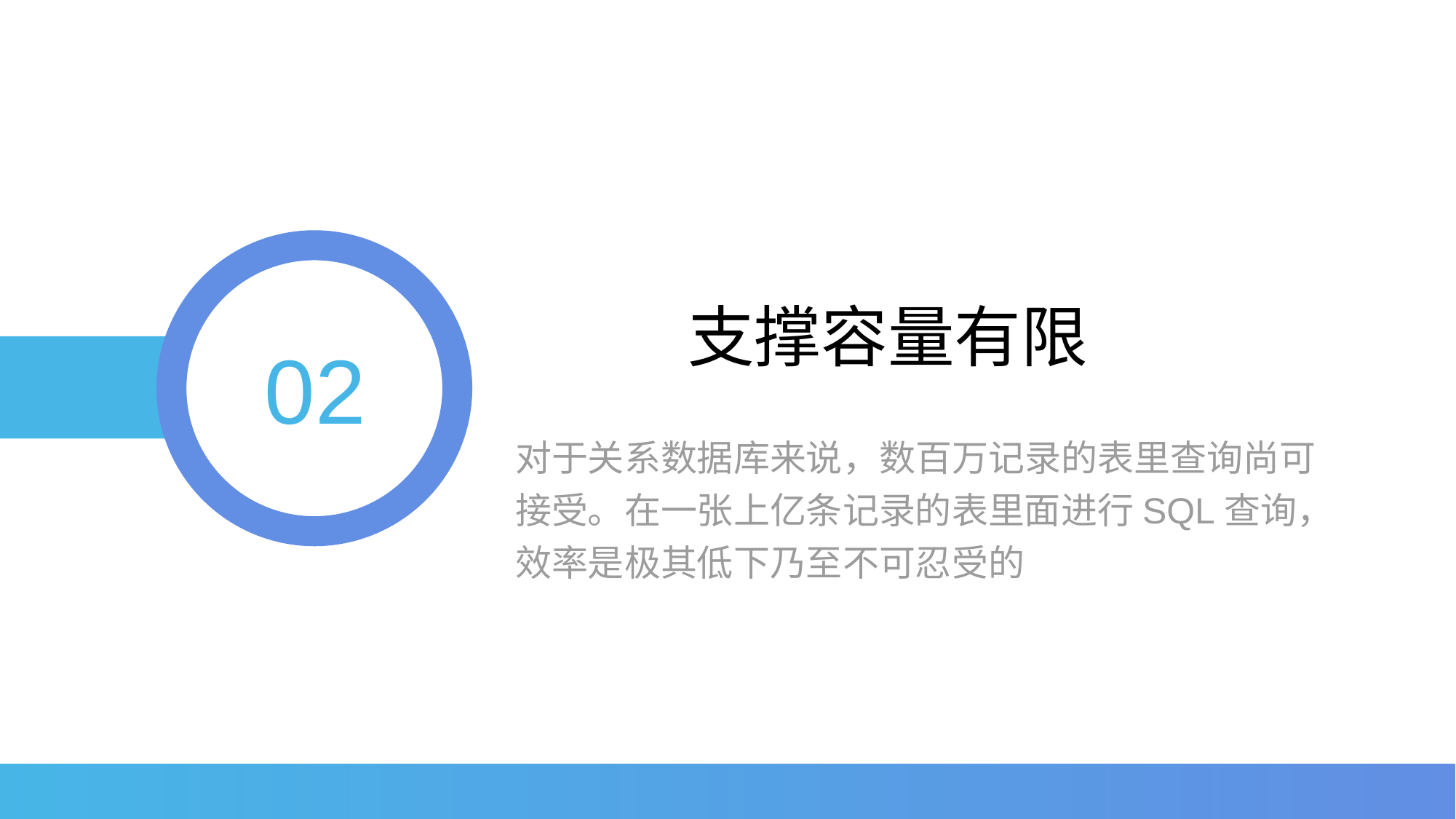

# 支撑容量有限
02
对于关系数据库来说，数百万记录的表里查询尚可接受。在一张上亿条记录的表里面进行SQL查询，效率是极其低下乃至不可忍受的